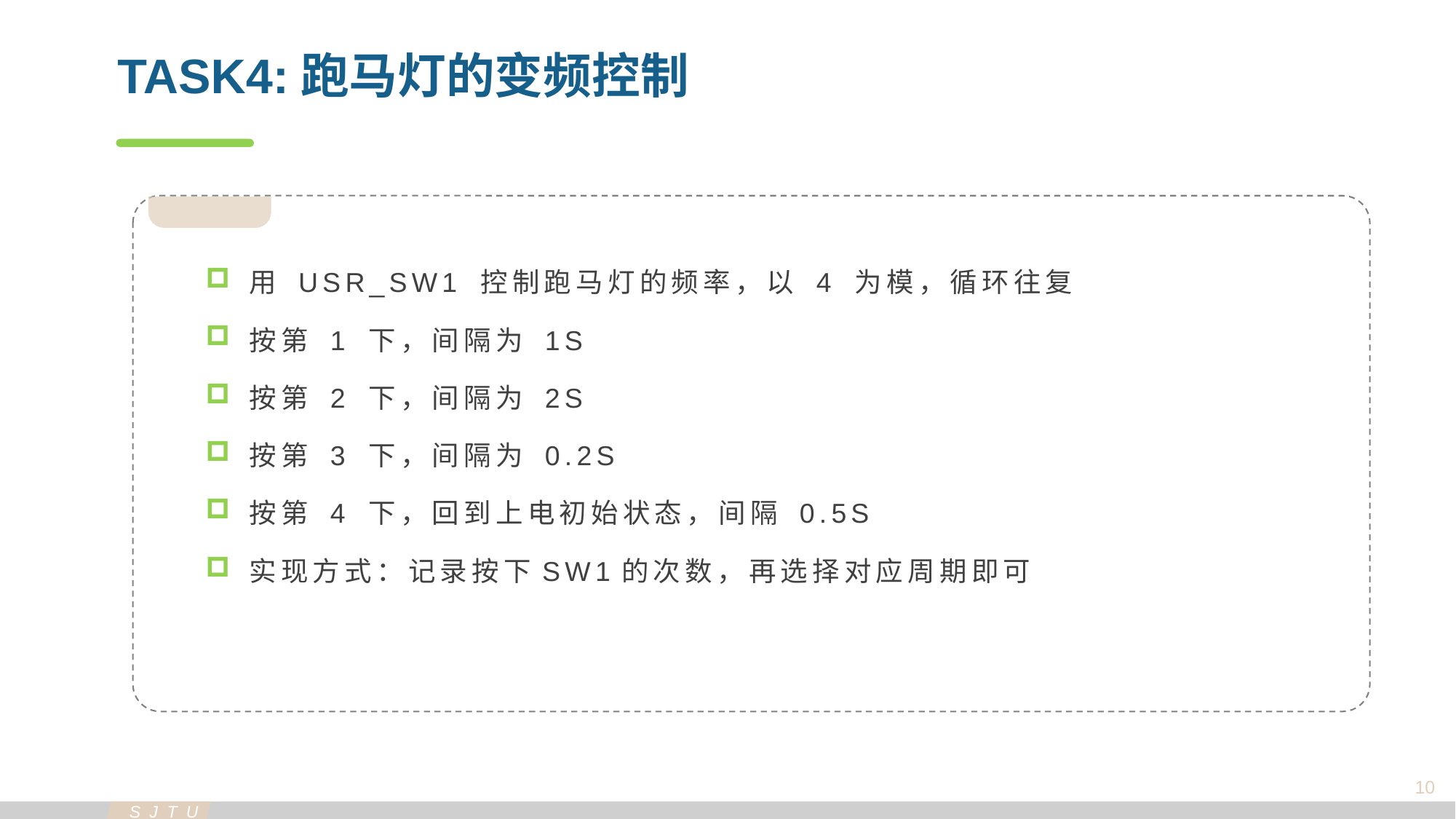

TASK4:跑马灯的变频控制

用 USR_SW1 控制跑马灯的频率，以 4 为模，循环往复
按第 1 下，间隔为 1S
按第 2 下，间隔为 2S
按第 3 下，间隔为 0.2S
按第 4 下，回到上电初始状态，间隔 0.5S
实现方式：记录按下SW1的次数，再选择对应周期即可

10